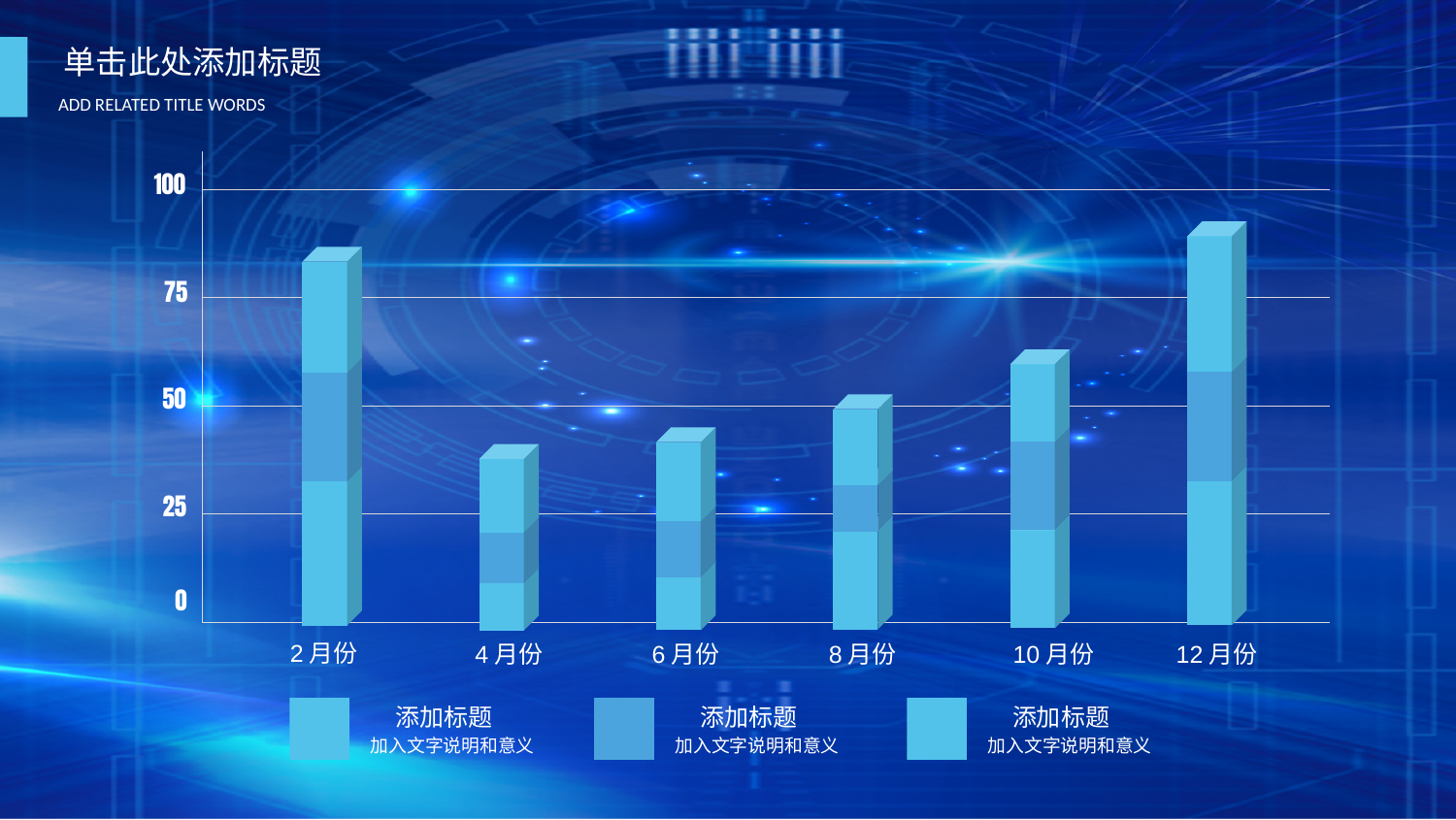

100
 75
 50
 25
 0

2月份
4月份
6月份
8月份
10月份
12月份
添加标题
添加标题
添加标题

加入文字说明和意义
加入文字说明和意义
加入文字说明和意义